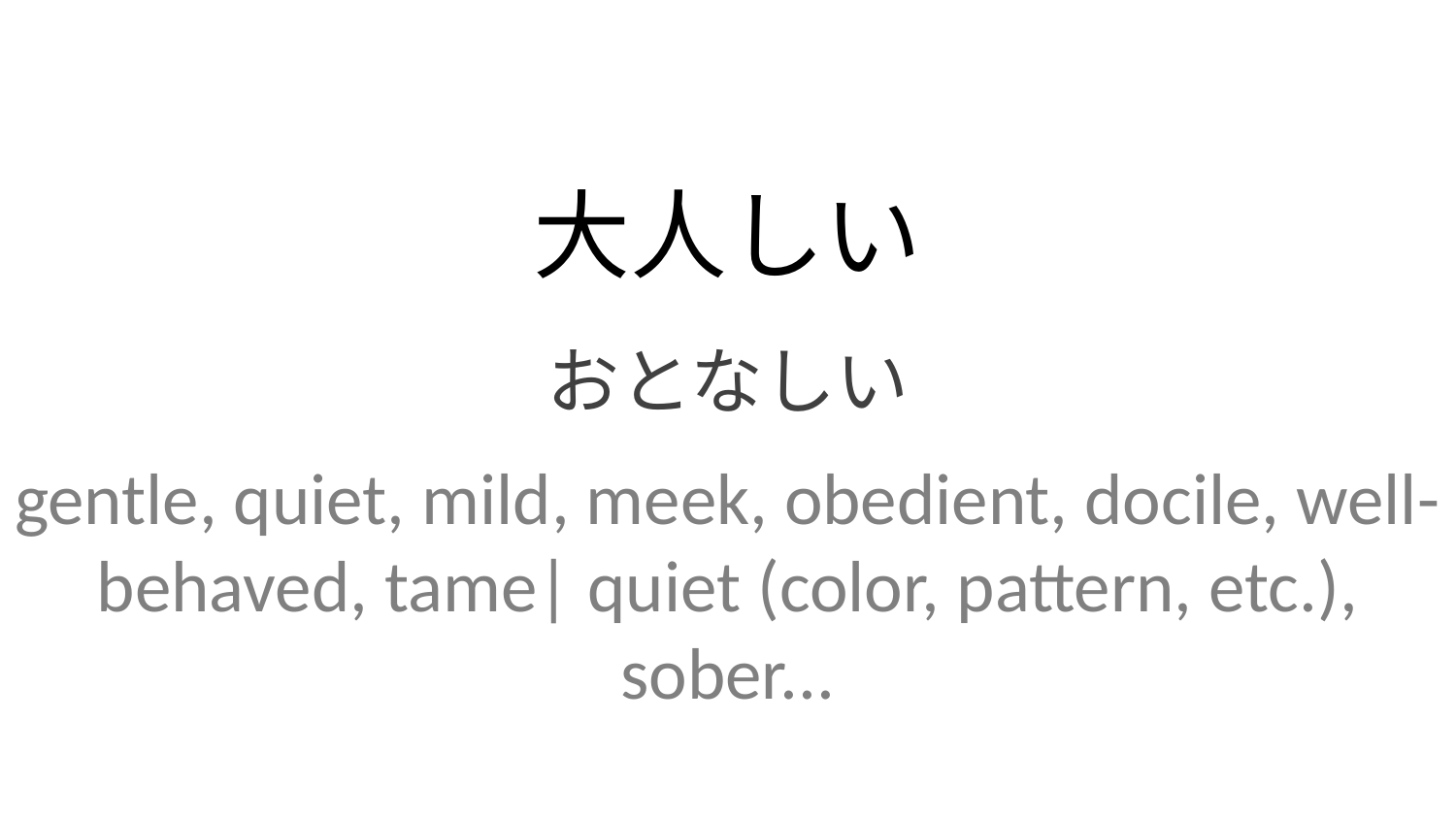

大人しい

おとなしい
gentle, quiet, mild, meek, obedient, docile, well-behaved, tame| quiet (color, pattern, etc.), sober...